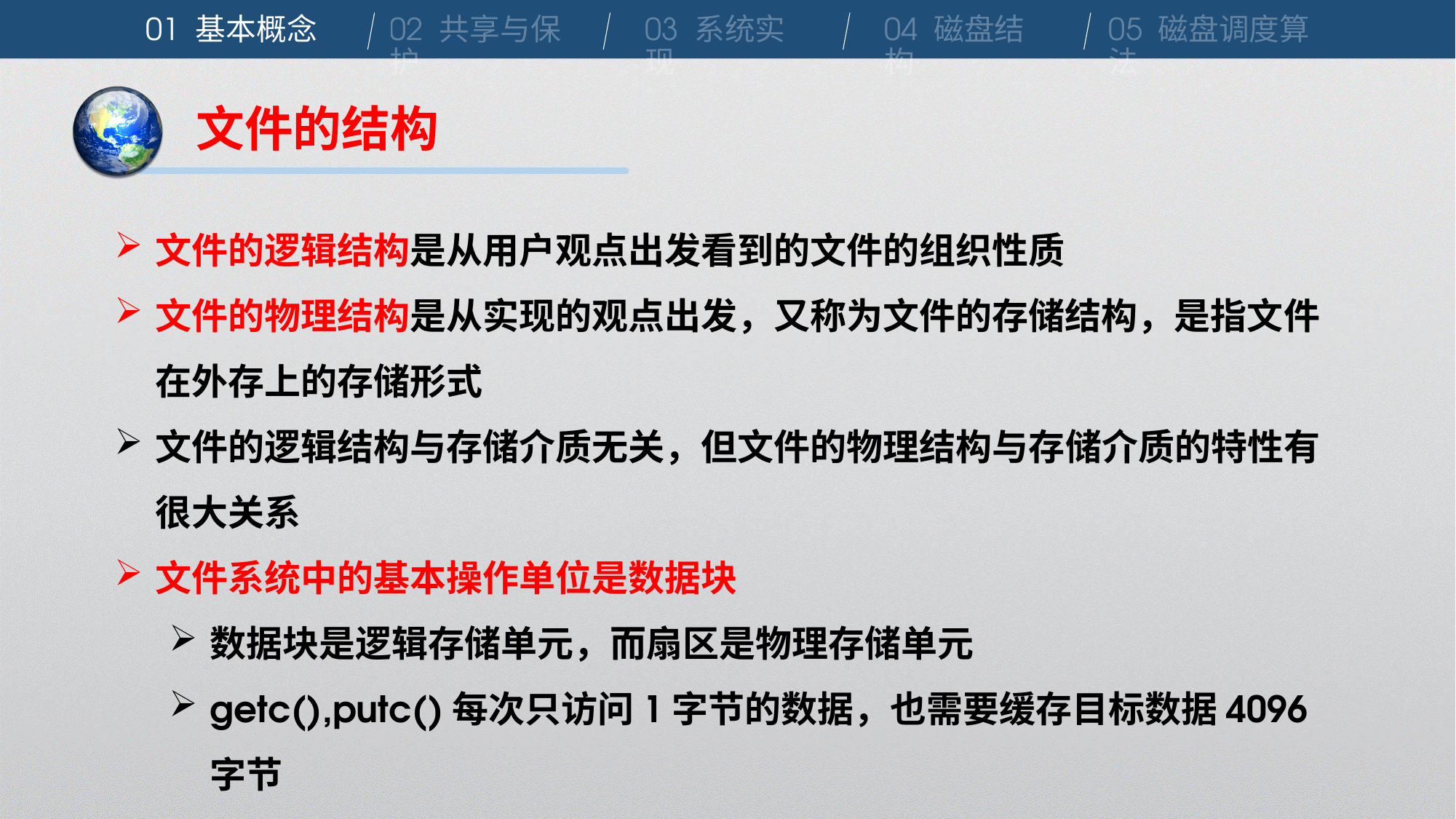

01 基本概念
02 共享与保护
03 系统实现
04 磁盘结构
05 磁盘调度算法
文件的结构
文件的逻辑结构是从用户观点出发看到的文件的组织性质
文件的物理结构是从实现的观点出发，又称为文件的存储结构，是指文件在外存上的存储形式
文件的逻辑结构与存储介质无关，但文件的物理结构与存储介质的特性有很大关系
文件系统中的基本操作单位是数据块
数据块是逻辑存储单元，而扇区是物理存储单元
getc(),putc()每次只访问1字节的数据，也需要缓存目标数据4096字节